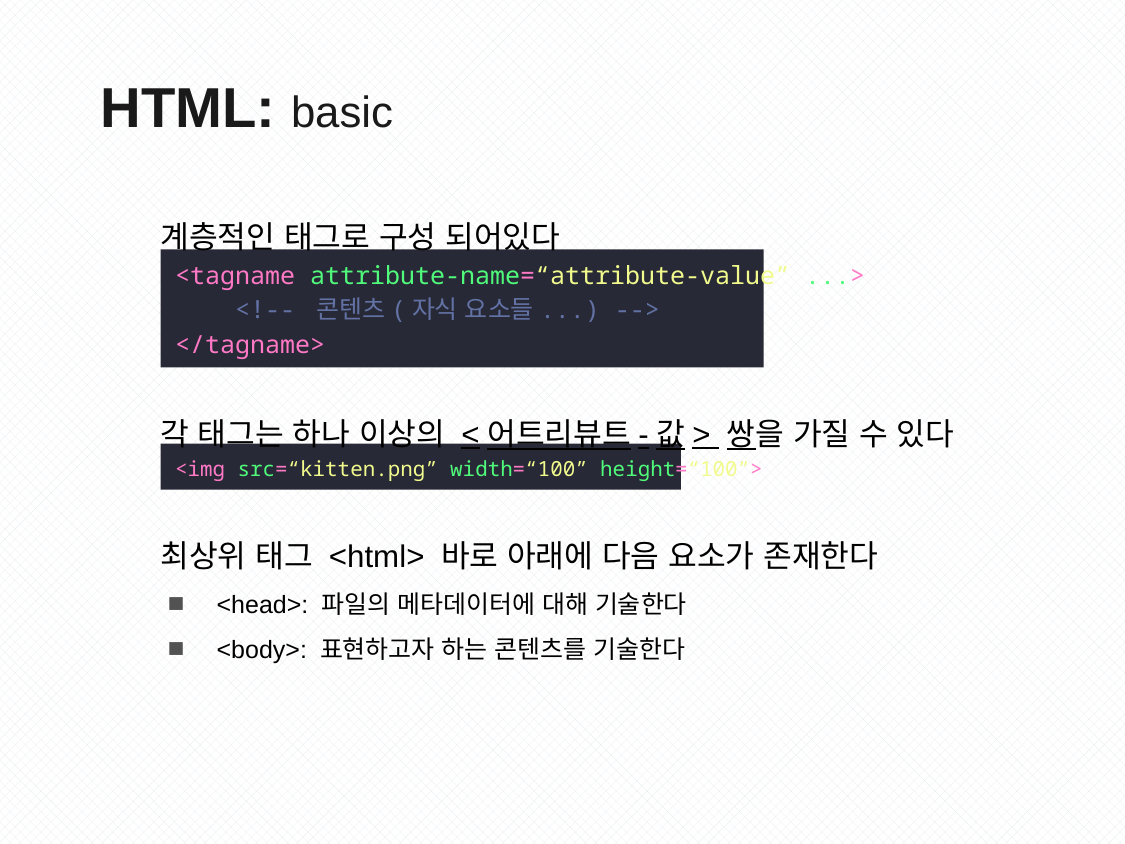

HTML: basic
계층적인 태그로 구성 되어있다
<tagname attribute-name=“attribute-value” ...>
    <!-- 콘텐츠(자식 요소들...) -->
</tagname>
각 태그는 하나 이상의 <어트리뷰트-값> 쌍을 가질 수 있다
<img src=“kitten.png” width=“100” height=“100”>
최상위 태그 <html> 바로 아래에 다음 요소가 존재한다
<head>: 파일의 메타데이터에 대해 기술한다
<body>: 표현하고자 하는 콘텐츠를 기술한다